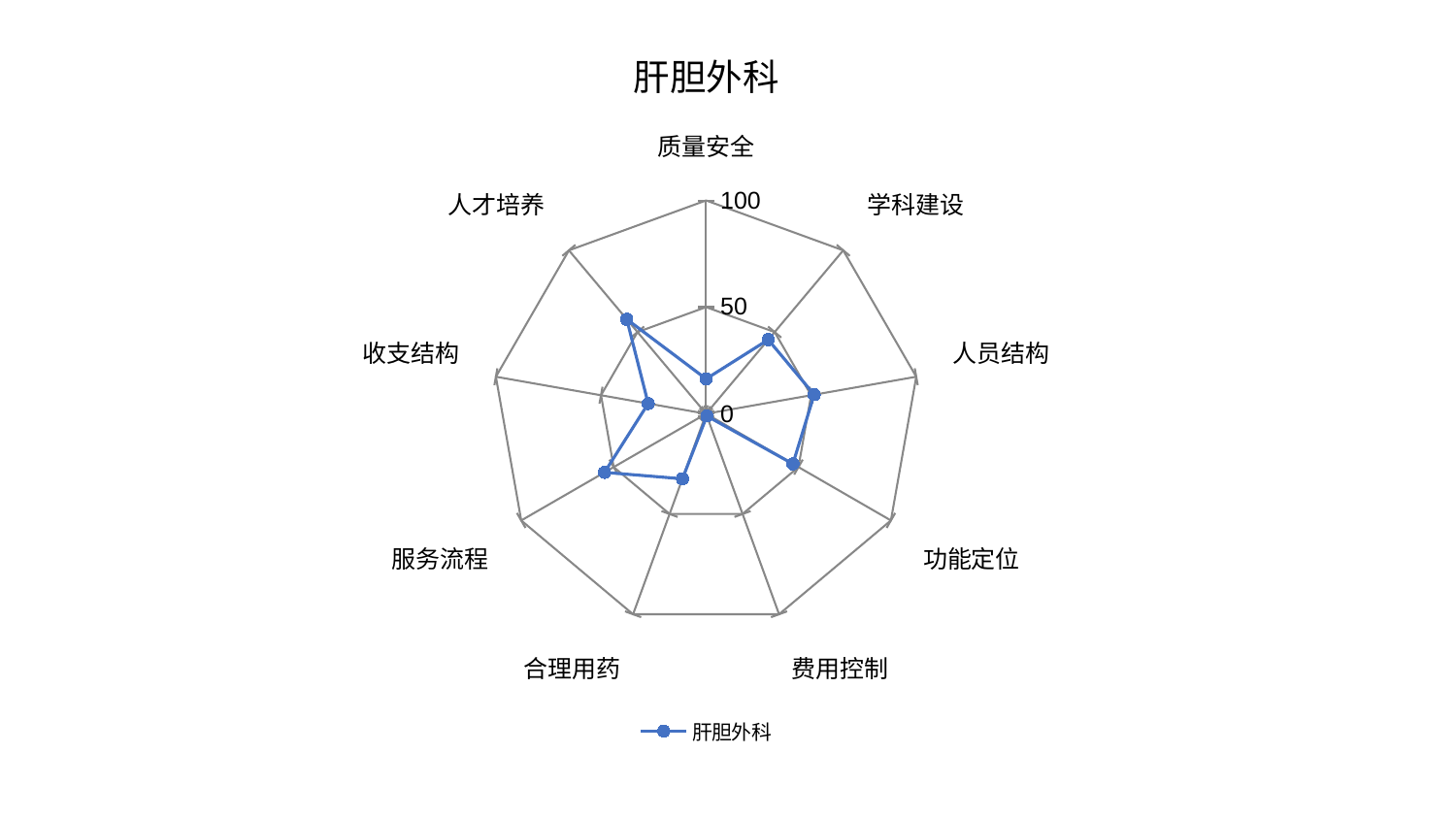

### Chart: 肝胆外科

| Category | 肝胆外科 |
|---|---|
| 质量安全 | 16.364181208366293 |
| 学科建设 | 45.346903092593514 |
| 人员结构 | 51.441030279124895 |
| 功能定位 | 46.99652576360347 |
| 费用控制 | 1.1158362355003146 |
| 合理用药 | 32.437936435819445 |
| 服务流程 | 54.93924436460026 |
| 收支结构 | 27.534436242926997 |
| 人才培养 | 57.84114585048544 |
97